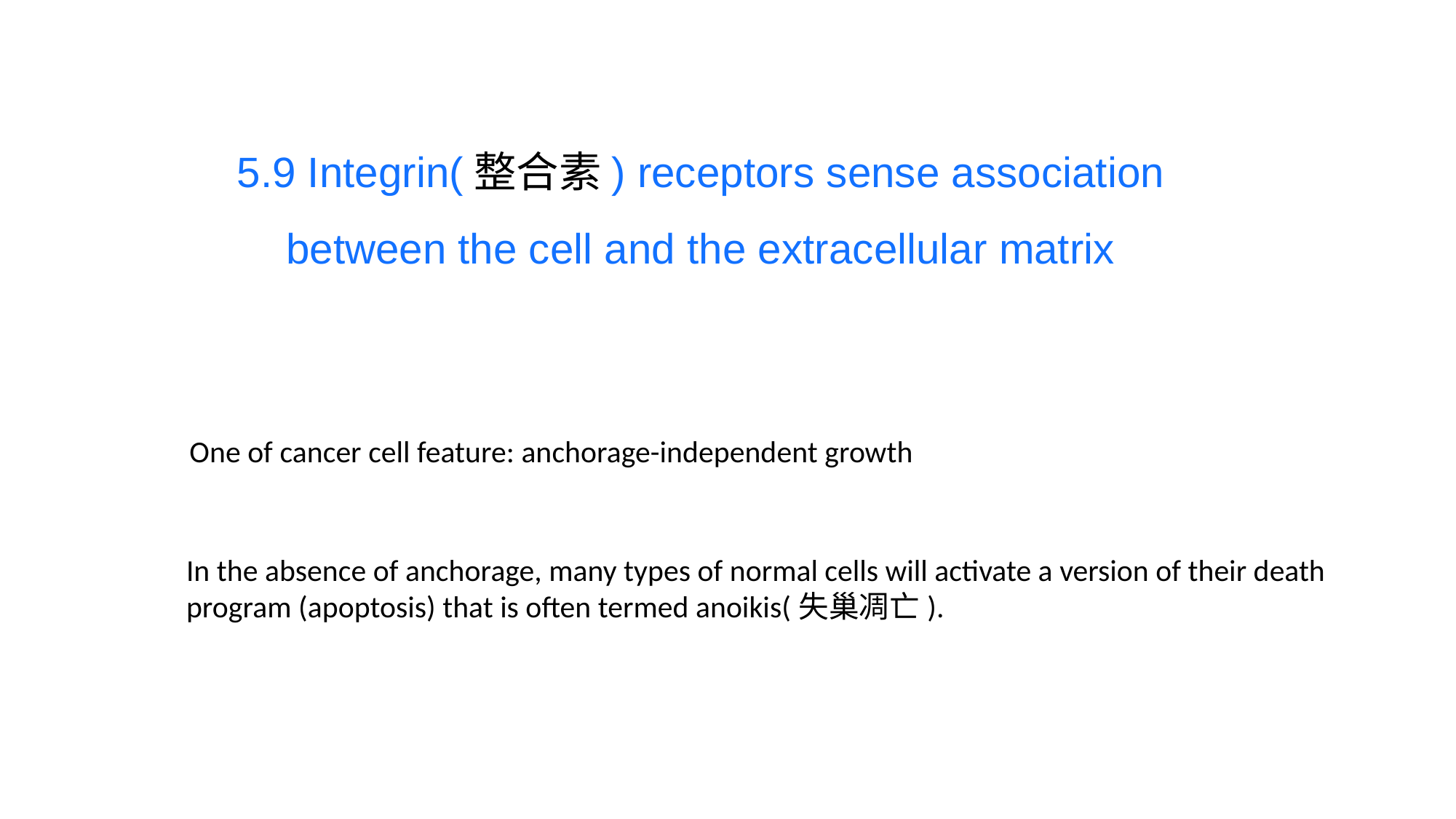

5.9 Integrin(整合素) receptors sense association between the cell and the extracellular matrix
One of cancer cell feature: anchorage-independent growth
In the absence of anchorage, many types of normal cells will activate a version of their death program (apoptosis) that is often termed anoikis(失巢凋亡).